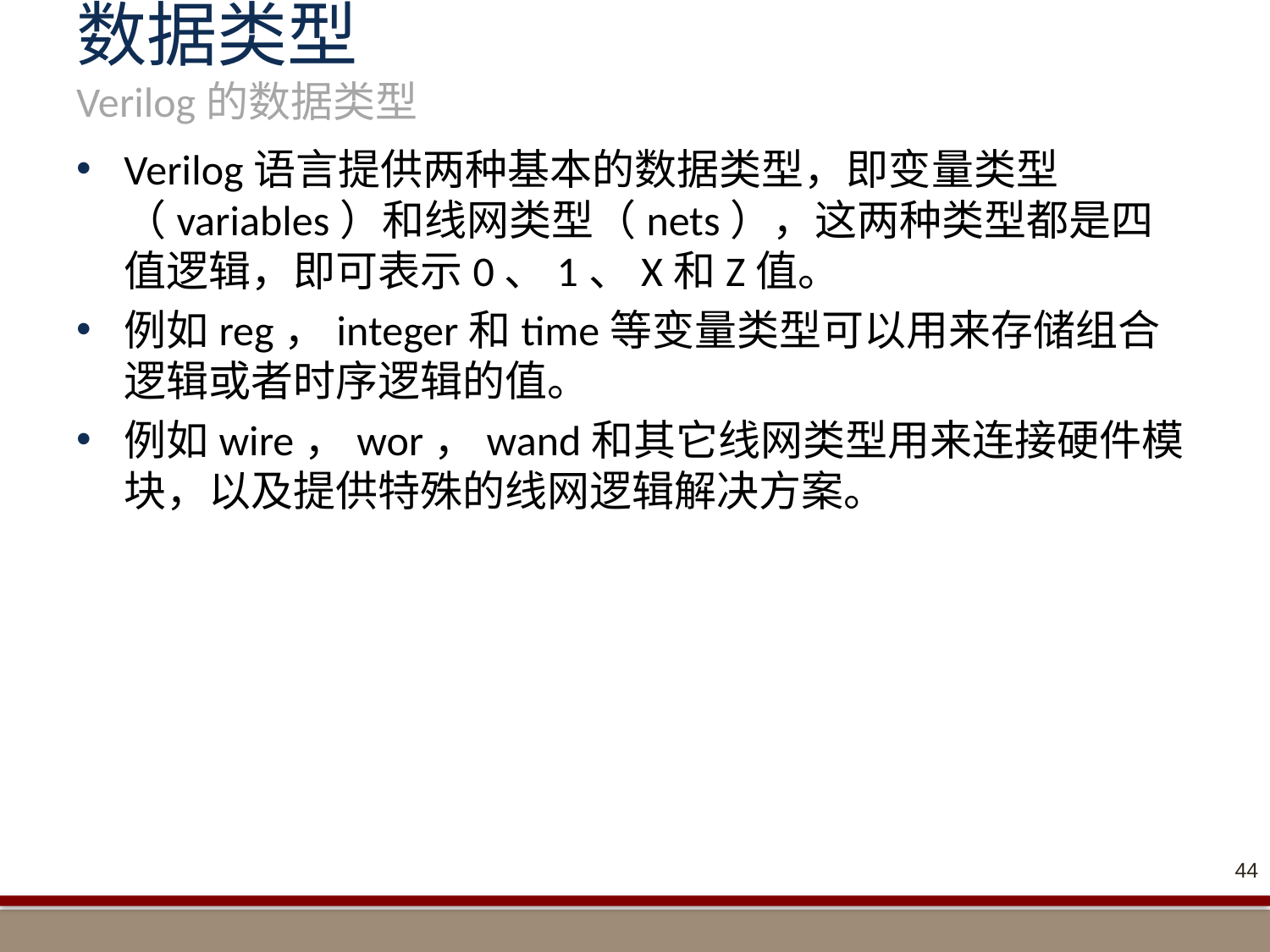

# 数据类型 Verilog的数据类型
Verilog语言提供两种基本的数据类型，即变量类型（variables）和线网类型（nets），这两种类型都是四值逻辑，即可表示0、1、X和Z值。
例如reg，integer和time等变量类型可以用来存储组合逻辑或者时序逻辑的值。
例如wire，wor，wand和其它线网类型用来连接硬件模块，以及提供特殊的线网逻辑解决方案。
44